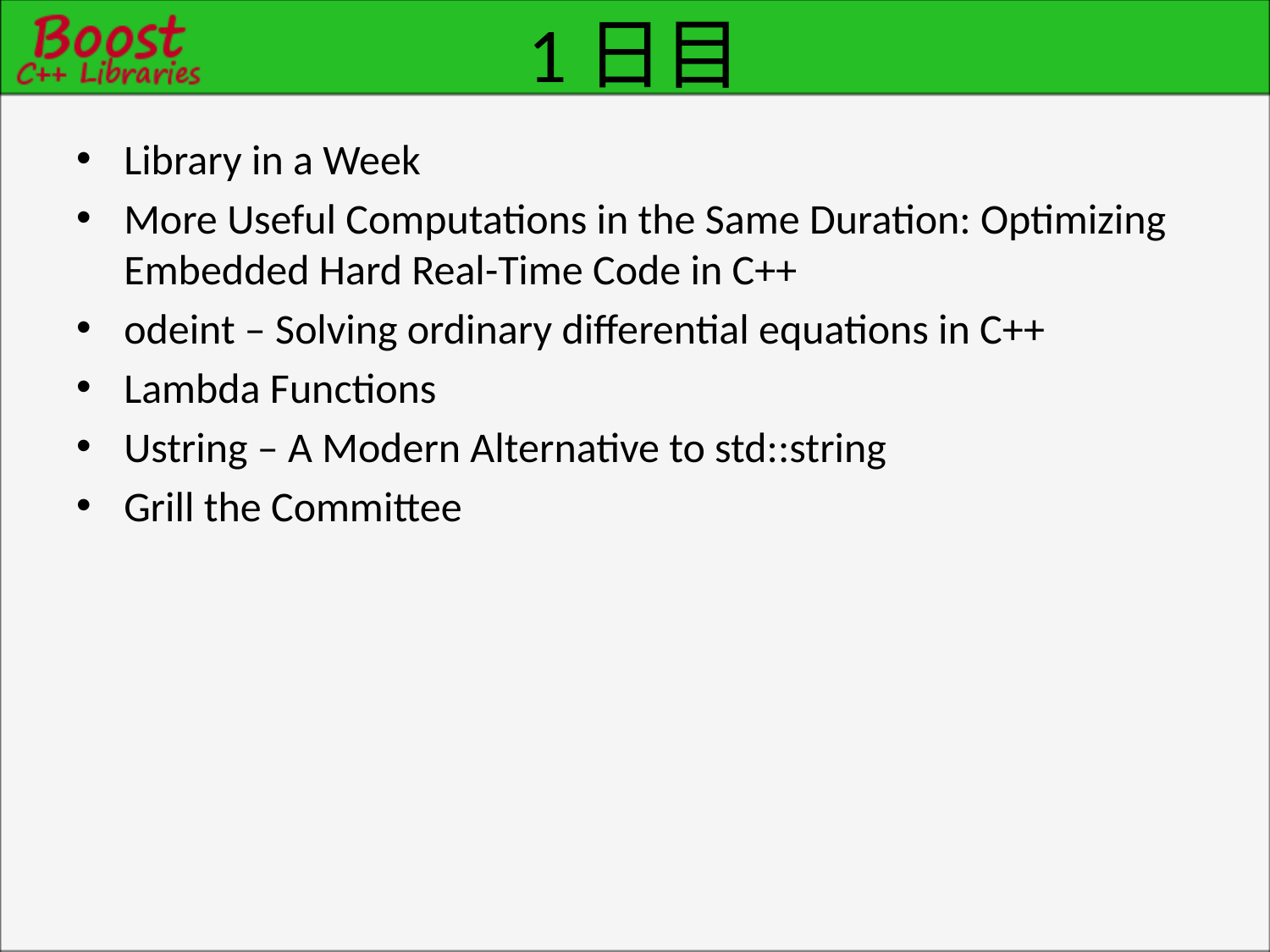

# 1日目
Library in a Week
More Useful Computations in the Same Duration: Optimizing Embedded Hard Real-Time Code in C++
odeint – Solving ordinary differential equations in C++
Lambda Functions
Ustring – A Modern Alternative to std::string
Grill the Committee